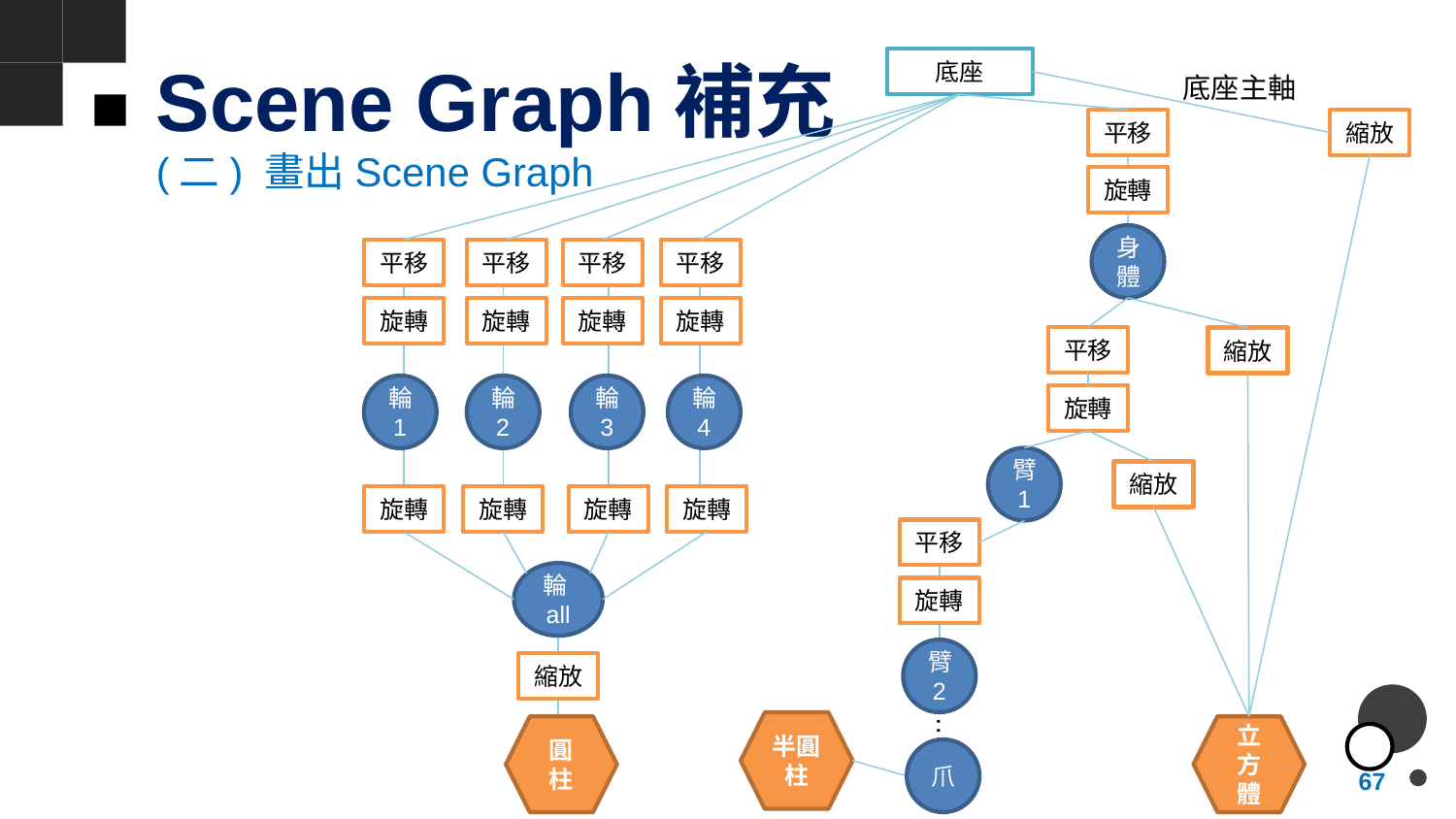

# Scene Graph補充
底座
底座主軸
平移
縮放
(二) 畫出Scene Graph
旋轉
身體
平移
平移
平移
平移
旋轉
旋轉
旋轉
旋轉
平移
縮放
輪1
輪2
輪3
輪4
旋轉
臂1
縮放
旋轉
旋轉
旋轉
旋轉
平移
輪all
旋轉
臂2
縮放

…
半圓柱
圓柱
立方體
爪
67